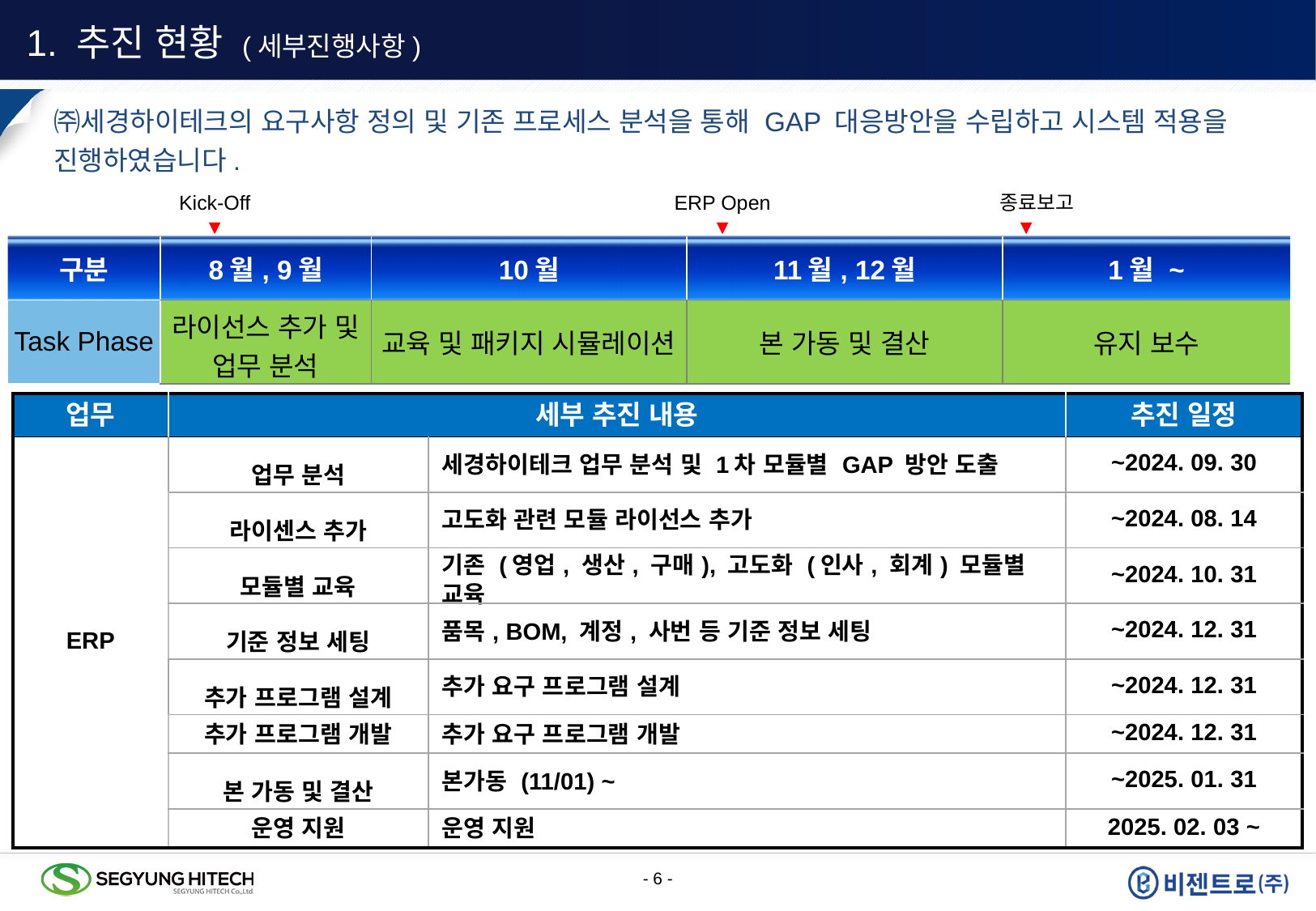

1. 추진 현황 (세부진행사항)
㈜세경하이테크의 요구사항 정의 및 기존 프로세스 분석을 통해 GAP 대응방안을 수립하고 시스템 적용을 진행하였습니다.
Kick-Off
▼
ERP Open
▼
종료보고
▼
| 구분 | 8월, 9월 | 10월 | 11월, 12월 | 1월 ~ |
| --- | --- | --- | --- | --- |
| Task Phase | 라이선스 추가 및 업무 분석 | 교육 및 패키지 시뮬레이션 | 본 가동 및 결산 | 유지 보수 |
| 업무 | 세부 추진 내용 |  | 추진 일정 |
| --- | --- | --- | --- |
| ERP | 업무 분석 | 세경하이테크 업무 분석 및 1차 모듈별 GAP 방안 도출 | ~2024. 09. 30 |
|  | 라이센스 추가 | 고도화 관련 모듈 라이선스 추가 | ~2024. 08. 14 |
|  | 모듈별 교육 | 기존 (영업, 생산, 구매), 고도화 (인사, 회계) 모듈별 교육 | ~2024. 10. 31 |
|  | 기준 정보 세팅 | 품목, BOM, 계정, 사번 등 기준 정보 세팅 | ~2024. 12. 31 |
|  | 추가 프로그램 설계 | 추가 요구 프로그램 설계 | ~2024. 12. 31 |
|  | 추가 프로그램 개발 | 추가 요구 프로그램 개발 | ~2024. 12. 31 |
|  | 본 가동 및 결산 | 본가동 (11/01) ~ | ~2025. 01. 31 |
|  | 운영 지원 | 운영 지원 | 2025. 02. 03 ~ |